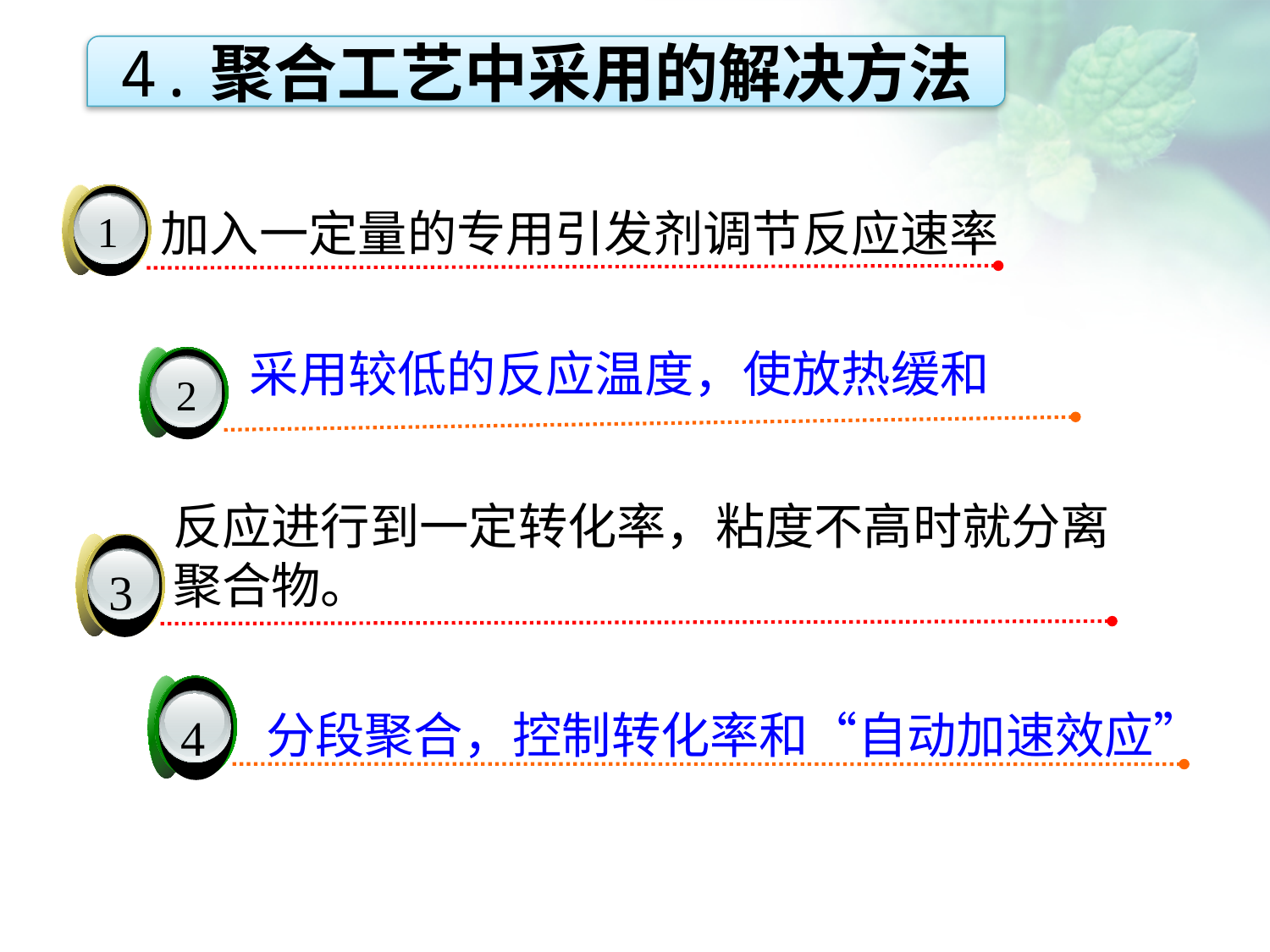

4.聚合工艺中采用的解决方法

1
加入一定量的专用引发剂调节反应速率

点击添加文本
采用较低的反应温度，使放热缓和

2

点击添加文本
反应进行到一定转化率，粘度不高时就分离聚合物。

3
点击添加文本

4
分段聚合，控制转化率和“自动加速效应”
4

点击添加文本